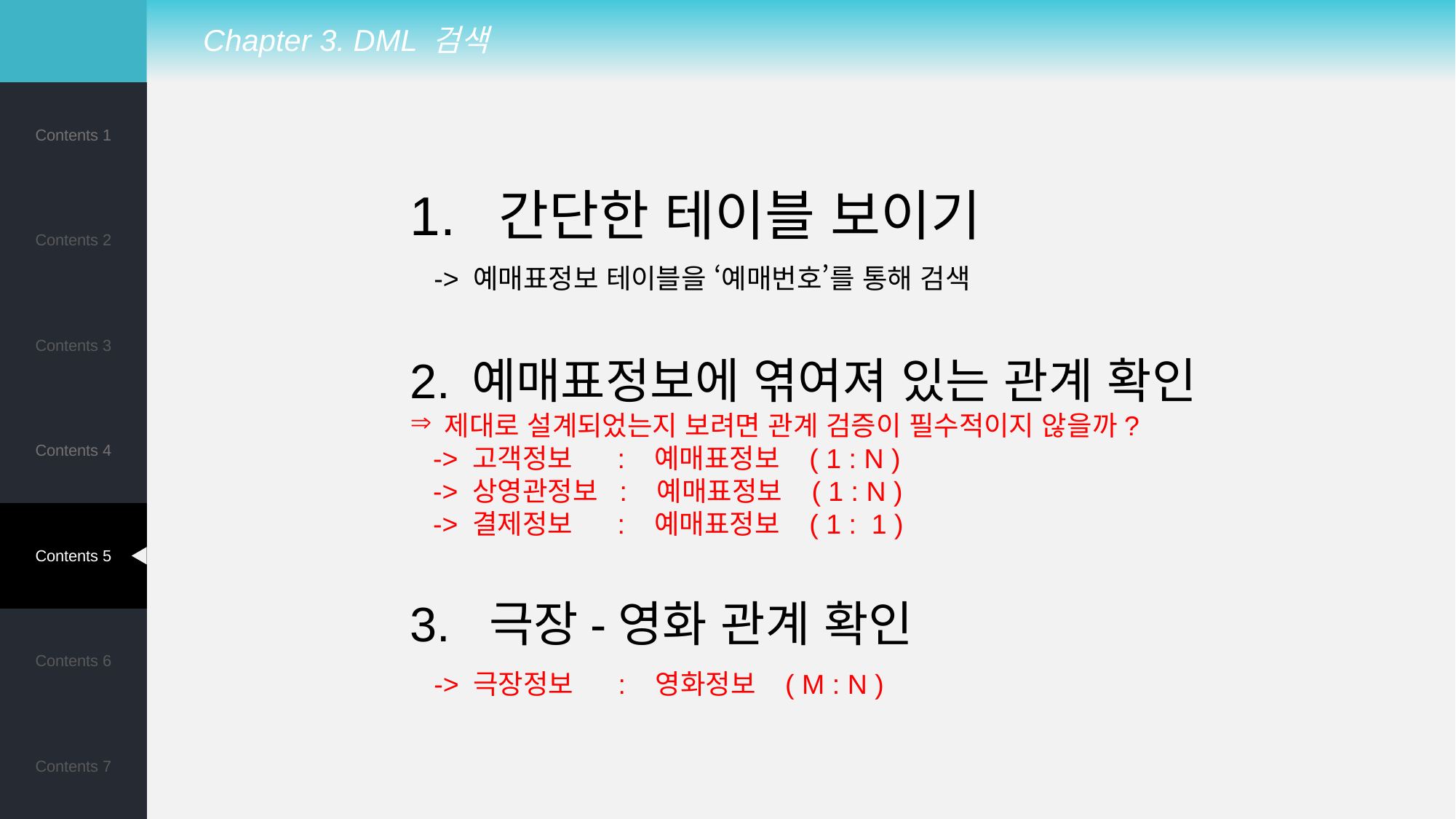

Chapter 3. DML 검색
| Contents 1 |
| --- |
| Contents 2 |
| Contents 3 |
| Contents 4 |
| Contents 5 |
| Contents 6 |
| Contents 7 |
1.  간단한 테이블 보이기
  -> 예매표정보 테이블을 ‘예매번호’를 통해 검색
예매표정보에 엮여져 있는 관계 확인
제대로 설계되었는지 보려면 관계 검증이 필수적이지 않을까?
   -> 고객정보     :   예매표정보   ( 1 : N )
   -> 상영관정보  :   예매표정보   ( 1 : N )
   -> 결제정보     :   예매표정보   ( 1 :  1 )

3.  극장-영화 관계 확인
  -> 극장정보     :   영화정보   ( M : N )